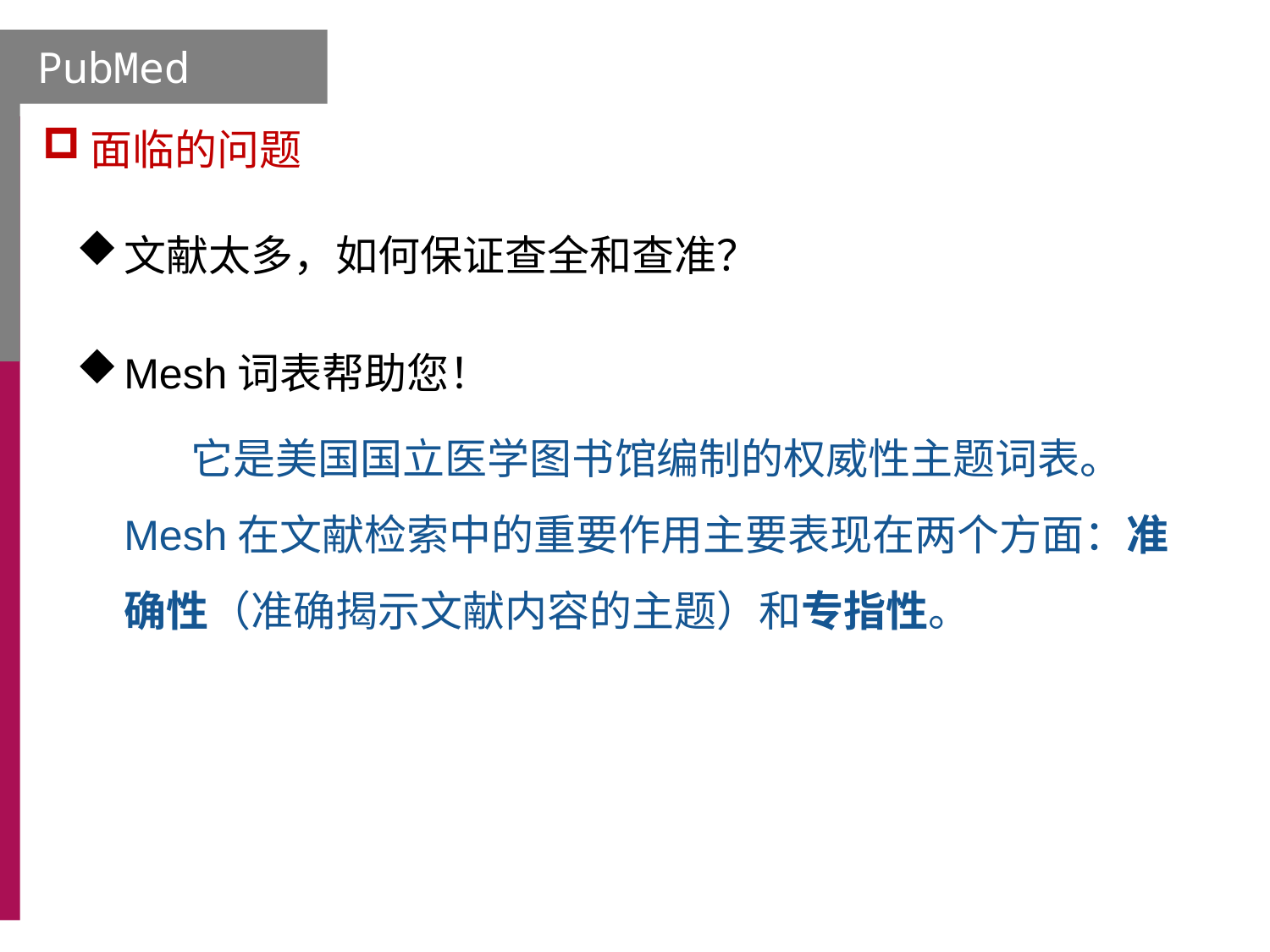

PubMed
面临的问题
文献太多，如何保证查全和查准？

Mesh词表帮助您！
           它是美国国立医学图书馆编制的权威性主题词表。 Mesh在文献检索中的重要作用主要表现在两个方面：准确性（准确揭示文献内容的主题）和专指性。